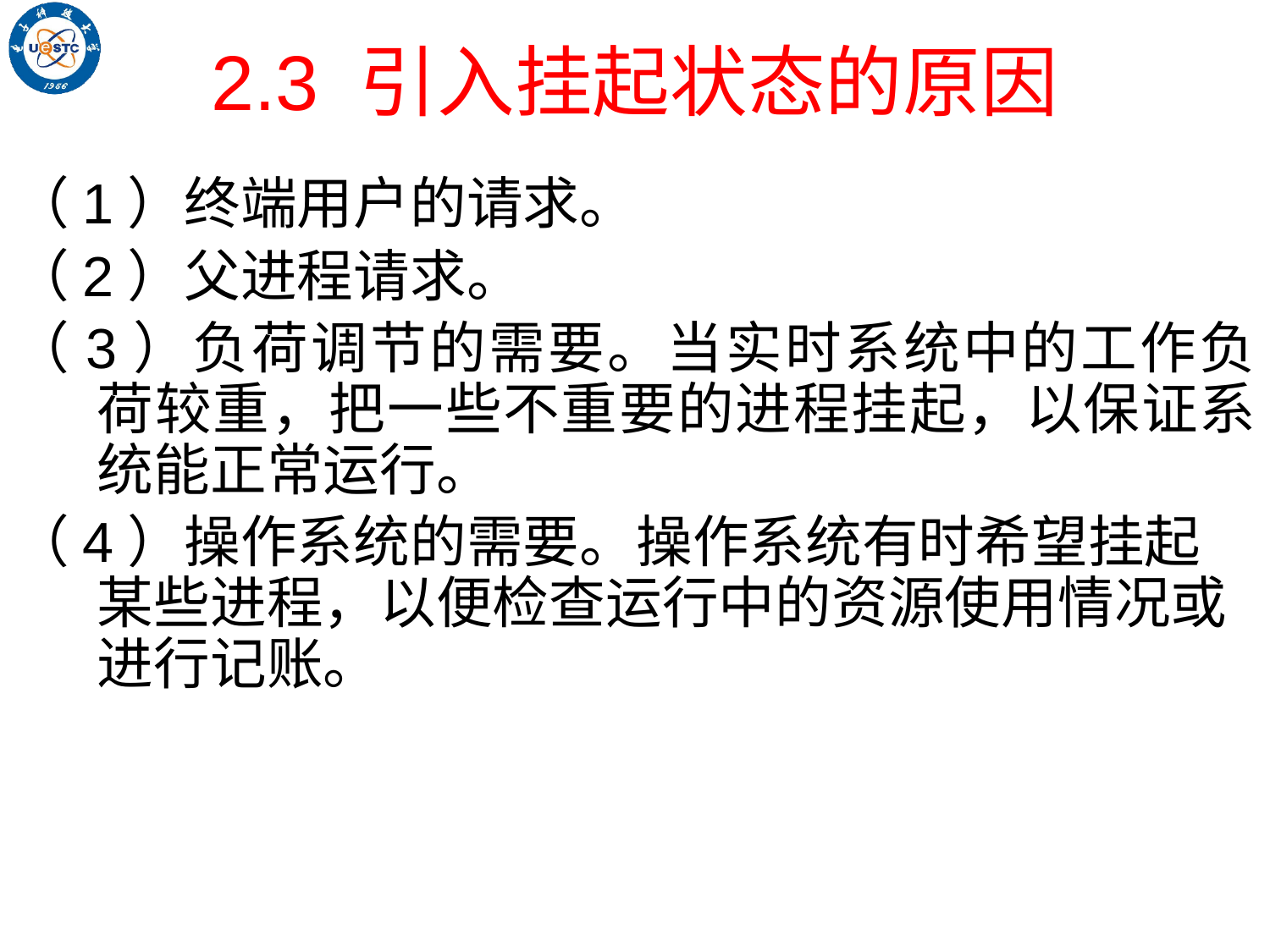

# 2.3 引入挂起状态的原因
（1）终端用户的请求。
（2）父进程请求。
（3）负荷调节的需要。当实时系统中的工作负荷较重，把一些不重要的进程挂起，以保证系统能正常运行。
（4）操作系统的需要。操作系统有时希望挂起某些进程，以便检查运行中的资源使用情况或进行记账。